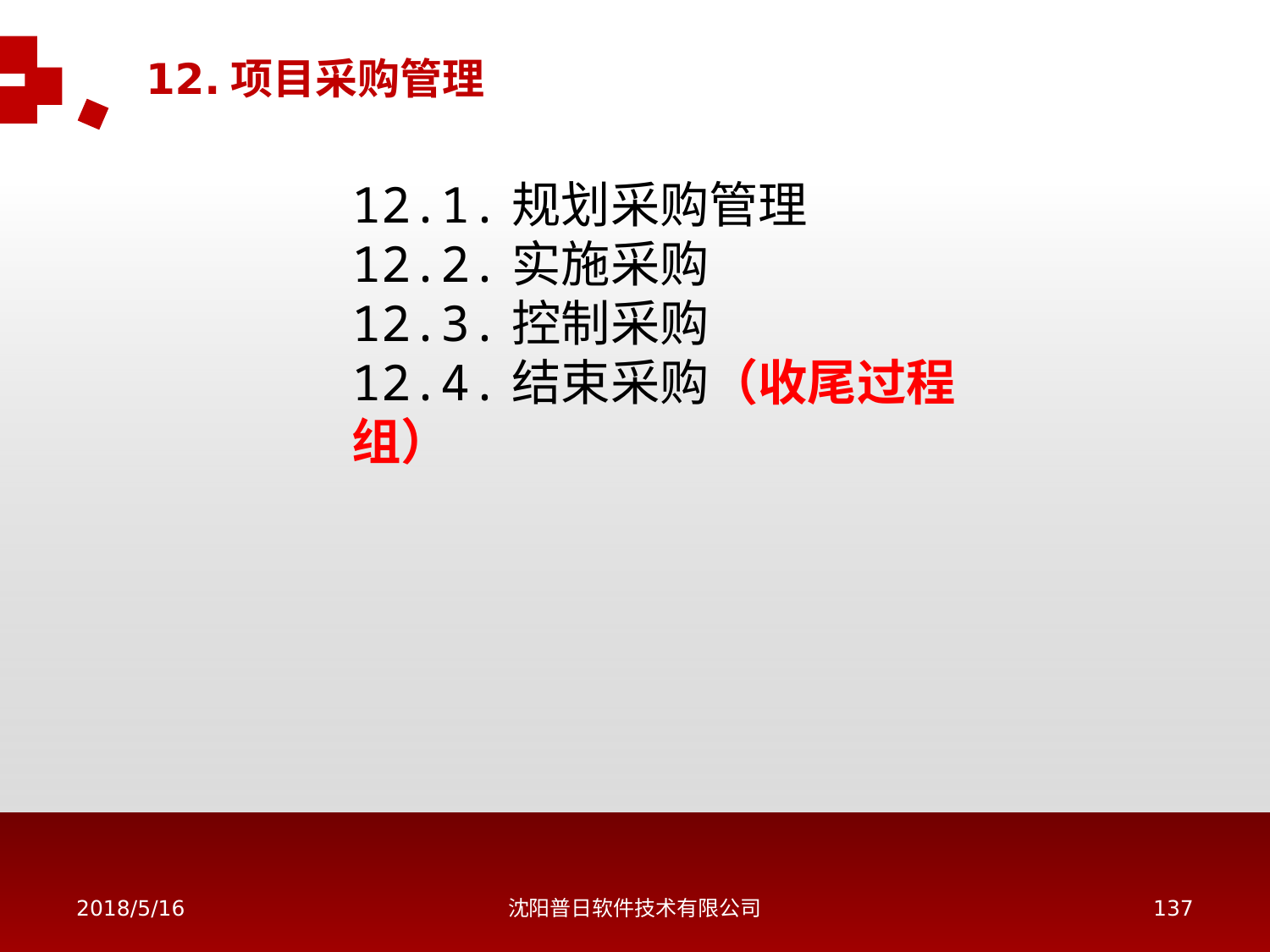

12.项目采购管理
12.1.规划采购管理
12.2.实施采购
12.3.控制采购
12.4.结束采购（收尾过程组）

2018/5/16
沈阳普日软件技术有限公司
137